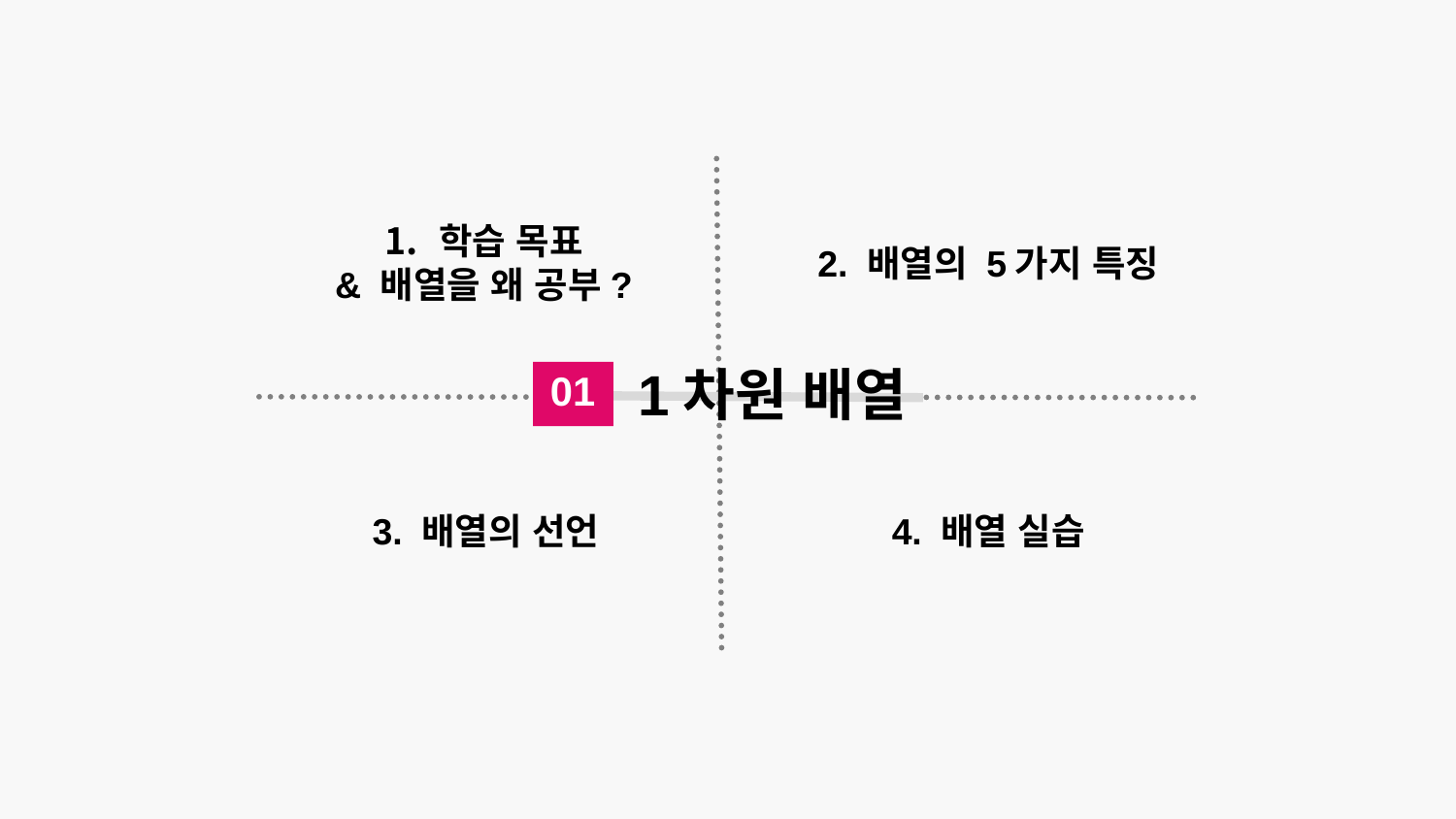

학습 목표
& 배열을 왜 공부?
2. 배열의 5가지 특징
1차원 배열
01

4. 배열 실습
3. 배열의 선언